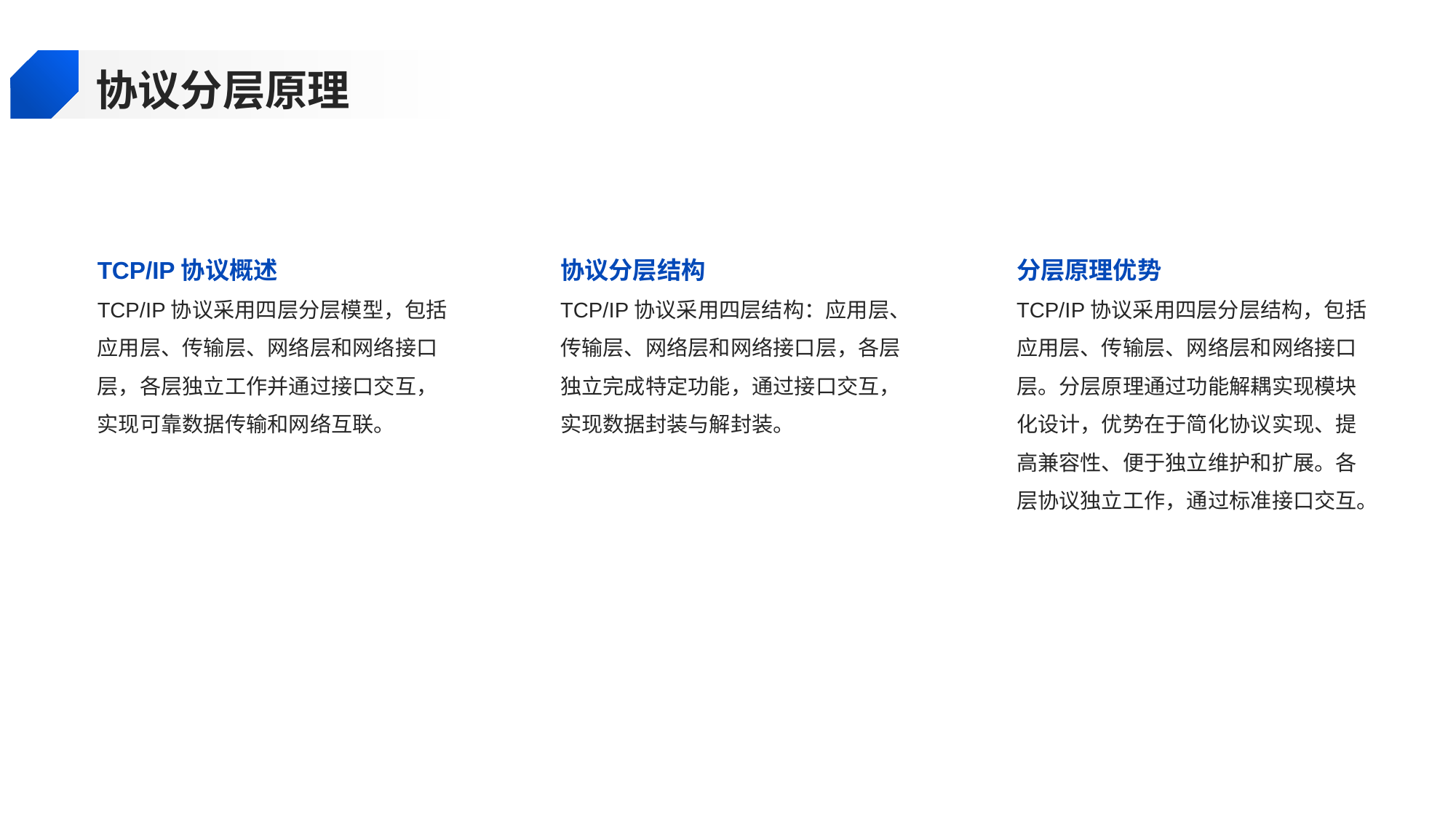

协议分层原理
TCP/IP协议概述
协议分层结构
分层原理优势
TCP/IP协议采用四层分层模型，包括应用层、传输层、网络层和网络接口层，各层独立工作并通过接口交互，实现可靠数据传输和网络互联。
TCP/IP协议采用四层结构：应用层、传输层、网络层和网络接口层，各层独立完成特定功能，通过接口交互，实现数据封装与解封装。
TCP/IP协议采用四层分层结构，包括应用层、传输层、网络层和网络接口层。分层原理通过功能解耦实现模块化设计，优势在于简化协议实现、提高兼容性、便于独立维护和扩展。各层协议独立工作，通过标准接口交互。